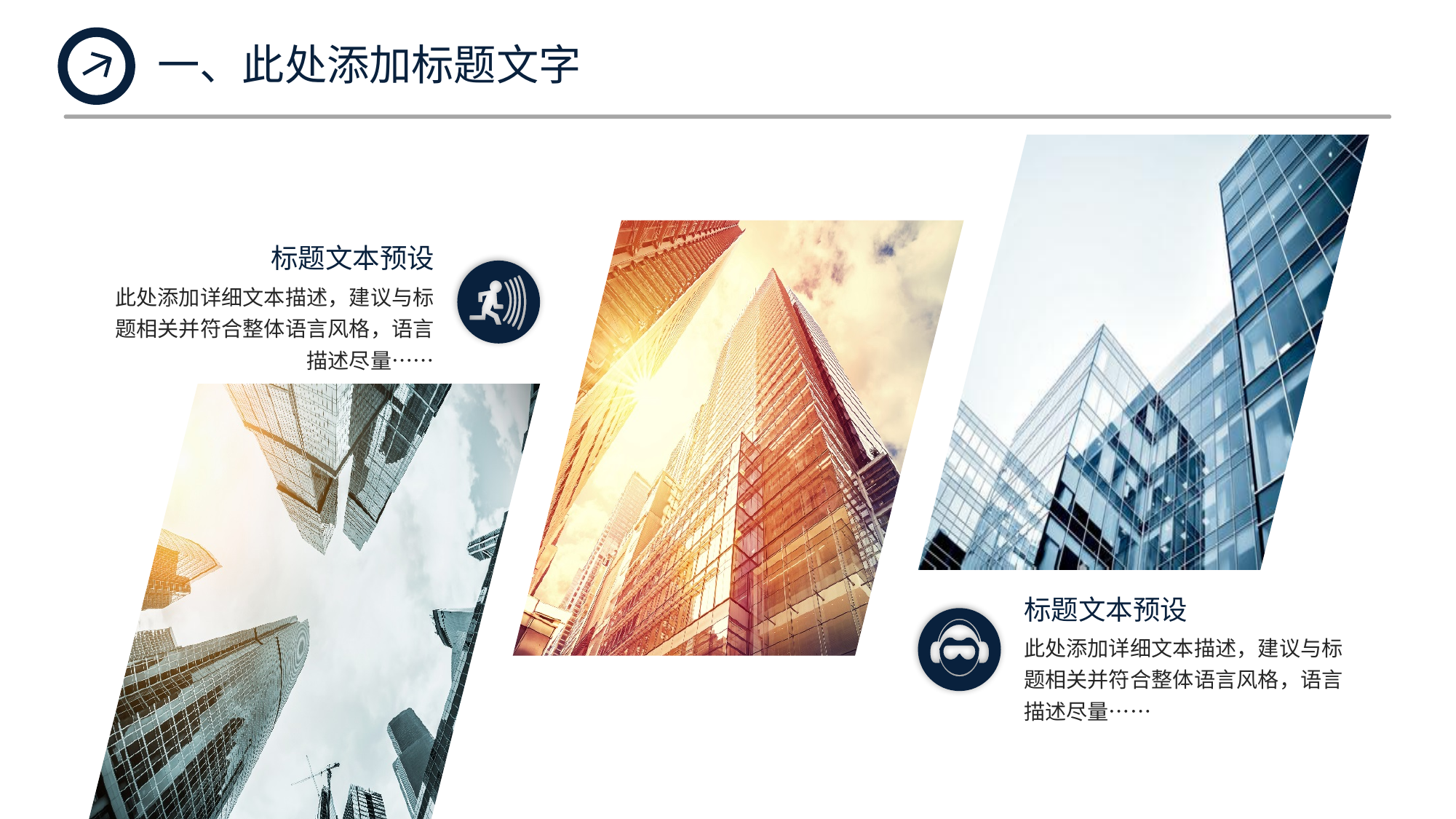

一、此处添加标题文字

标题文本预设
此处添加详细文本描述，建议与标题相关并符合整体语言风格，语言描述尽量……

标题文本预设
此处添加详细文本描述，建议与标题相关并符合整体语言风格，语言描述尽量……